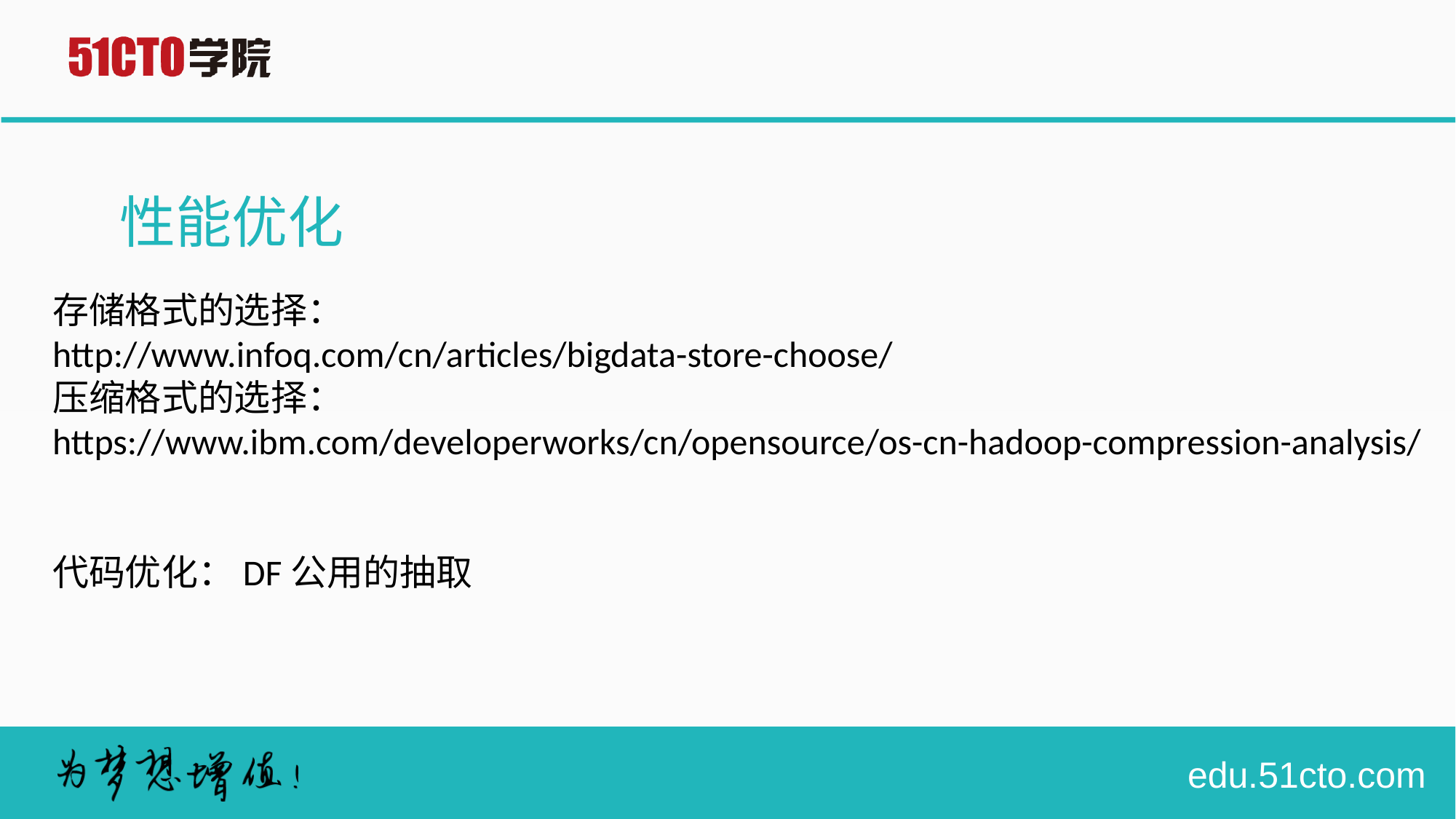

# 性能优化
存储格式的选择：
http://www.infoq.com/cn/articles/bigdata-store-choose/
压缩格式的选择：
https://www.ibm.com/developerworks/cn/opensource/os-cn-hadoop-compression-analysis/

代码优化：DF公用的抽取